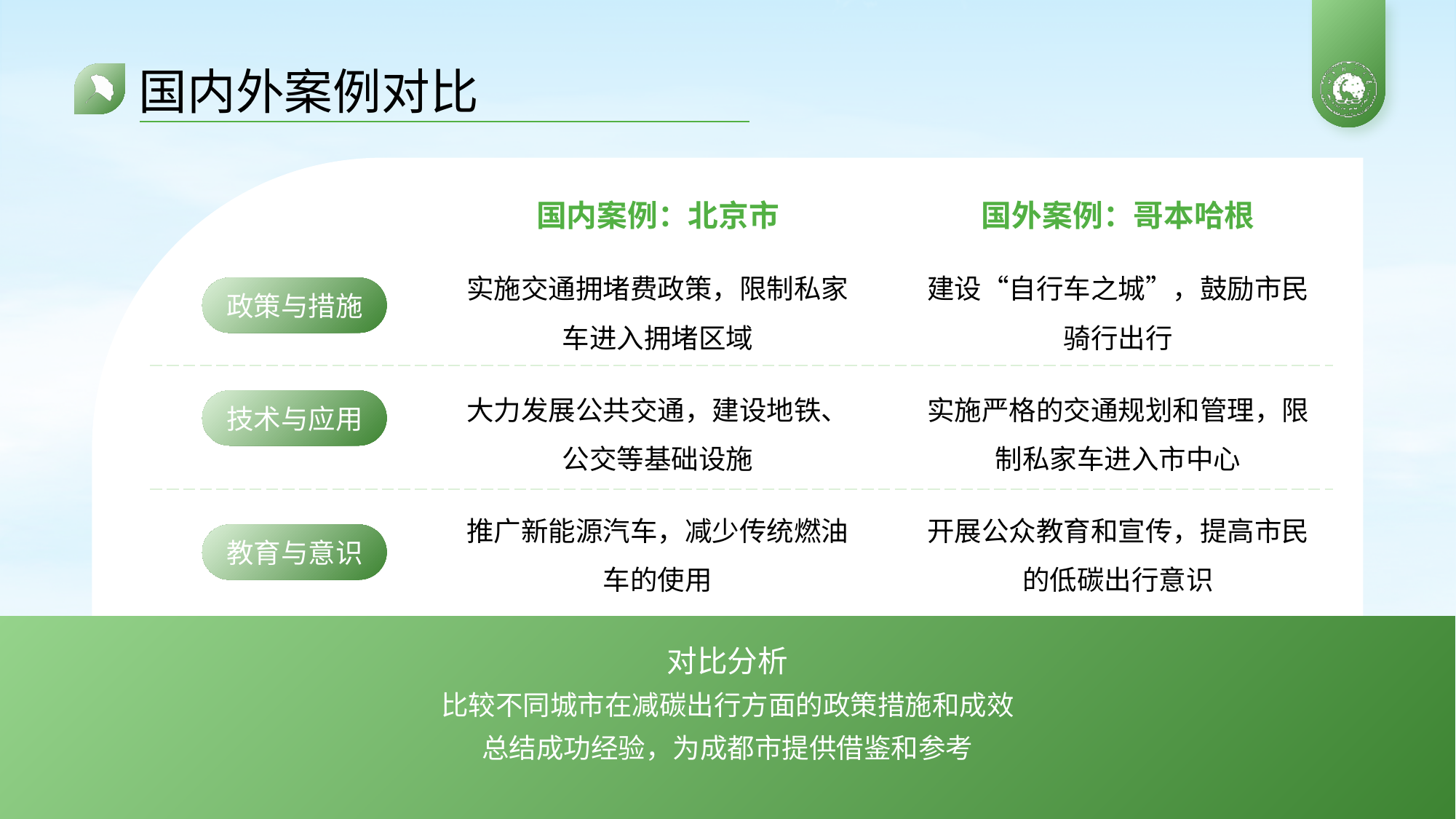

# 国内外案例对比

国内案例：北京市
实施交通拥堵费政策，限制私家车进入拥堵区域
大力发展公共交通，建设地铁、公交等基础设施
推广新能源汽车，减少传统燃油车的使用
国外案例：哥本哈根
建设“自行车之城”，鼓励市民骑行出行
实施严格的交通规划和管理，限制私家车进入市中心
开展公众教育和宣传，提高市民的低碳出行意识
政策与措施
技术与应用
教育与意识
对比分析
比较不同城市在减碳出行方面的政策措施和成效
总结成功经验，为成都市提供借鉴和参考